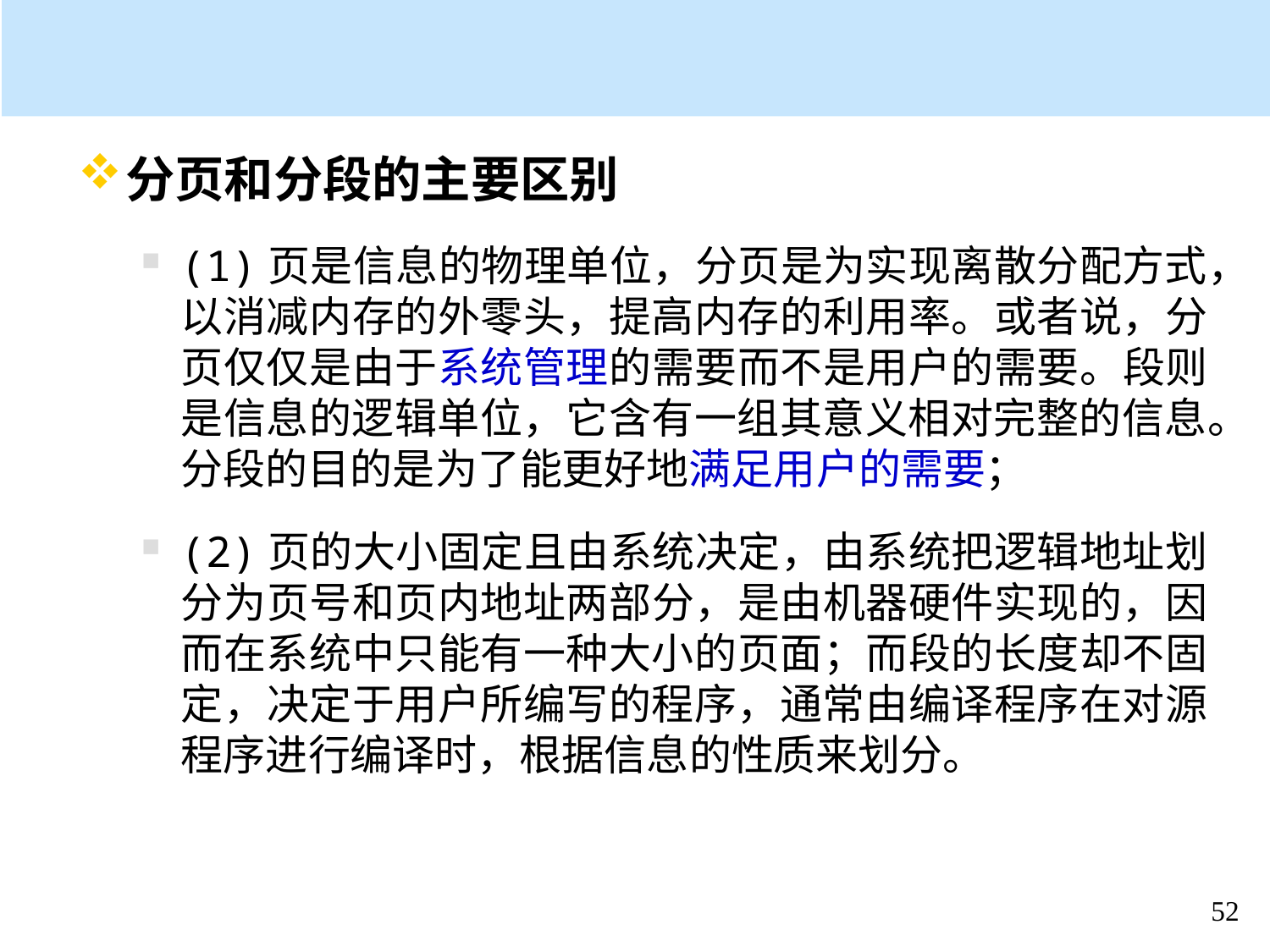

#
分页和分段的主要区别
(1)页是信息的物理单位，分页是为实现离散分配方式，以消减内存的外零头，提高内存的利用率。或者说，分页仅仅是由于系统管理的需要而不是用户的需要。段则是信息的逻辑单位，它含有一组其意义相对完整的信息。分段的目的是为了能更好地满足用户的需要；
(2)页的大小固定且由系统决定，由系统把逻辑地址划分为页号和页内地址两部分，是由机器硬件实现的，因而在系统中只能有一种大小的页面；而段的长度却不固定，决定于用户所编写的程序，通常由编译程序在对源程序进行编译时，根据信息的性质来划分。